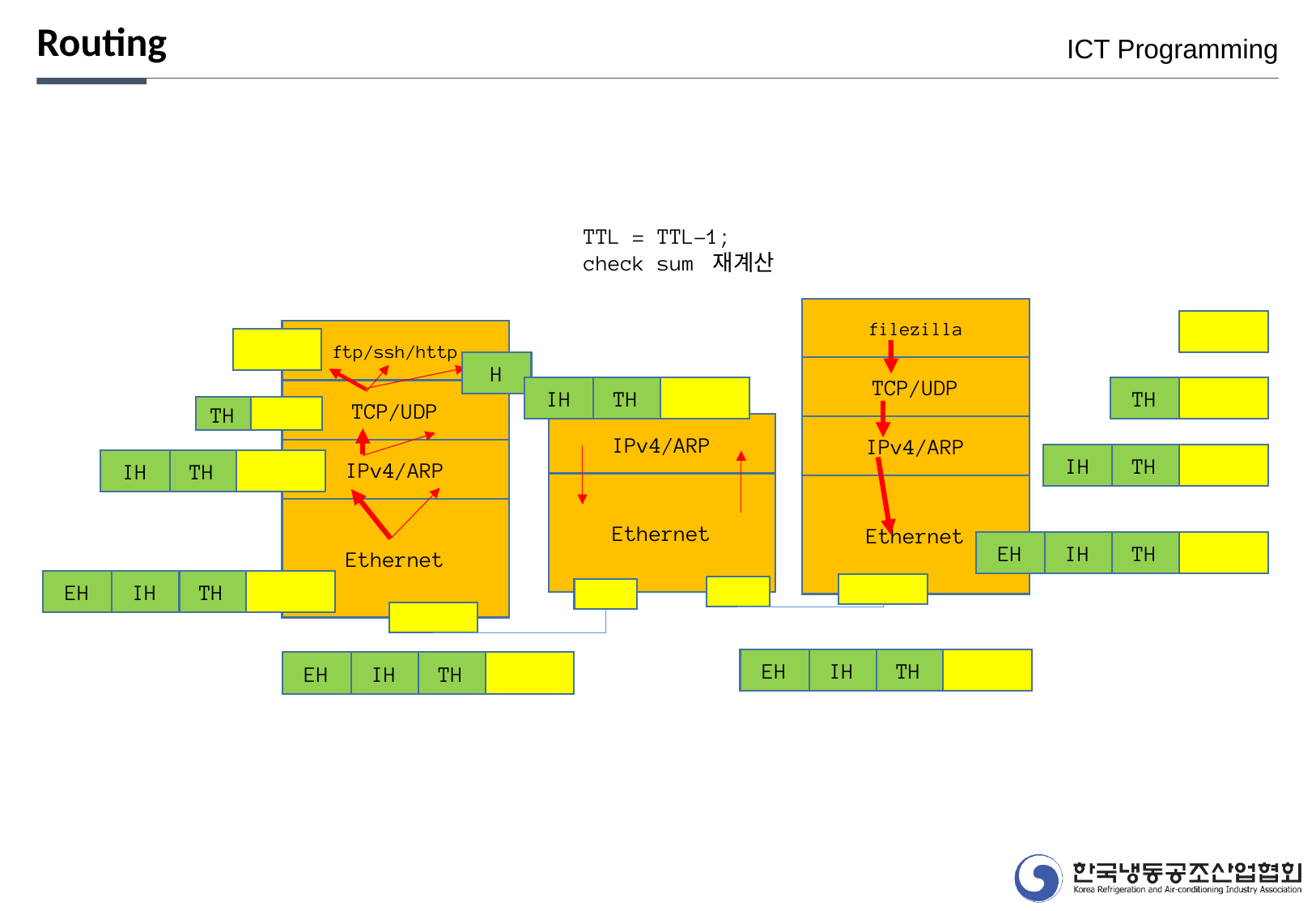

Routing

ICT Programming

TTL = TTL-1;
check sum 재계산
filezilla

ftp/ssh/http

H
TCP/UDP
TH

IH
TH

TCP/UDP
TH

IPv4/ARP
IPv4/ARP
IPv4/ARP
IH
TH

IH
TH

Ethernet
Ethernet
Ethernet
IH
TH

EH
EH
IH
TH

EH
IH
TH

EH
IH
TH